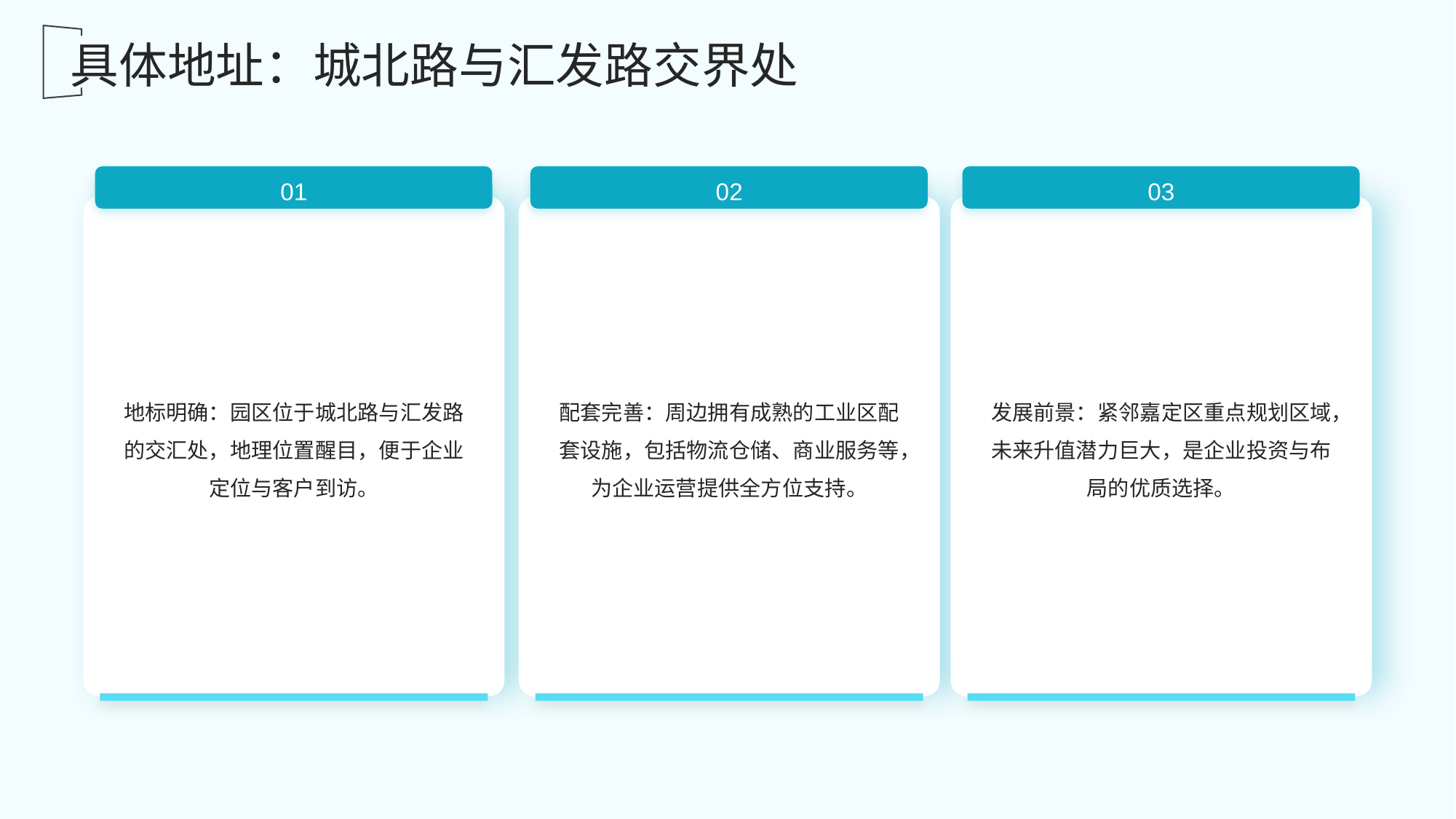

具体地址：城北路与汇发路交界处

01

02

03

地标明确：园区位于城北路与汇发路的交汇处，地理位置醒目，便于企业定位与客户到访。
配套完善：周边拥有成熟的工业区配套设施，包括物流仓储、商业服务等，为企业运营提供全方位支持。
发展前景：紧邻嘉定区重点规划区域，未来升值潜力巨大，是企业投资与布局的优质选择。